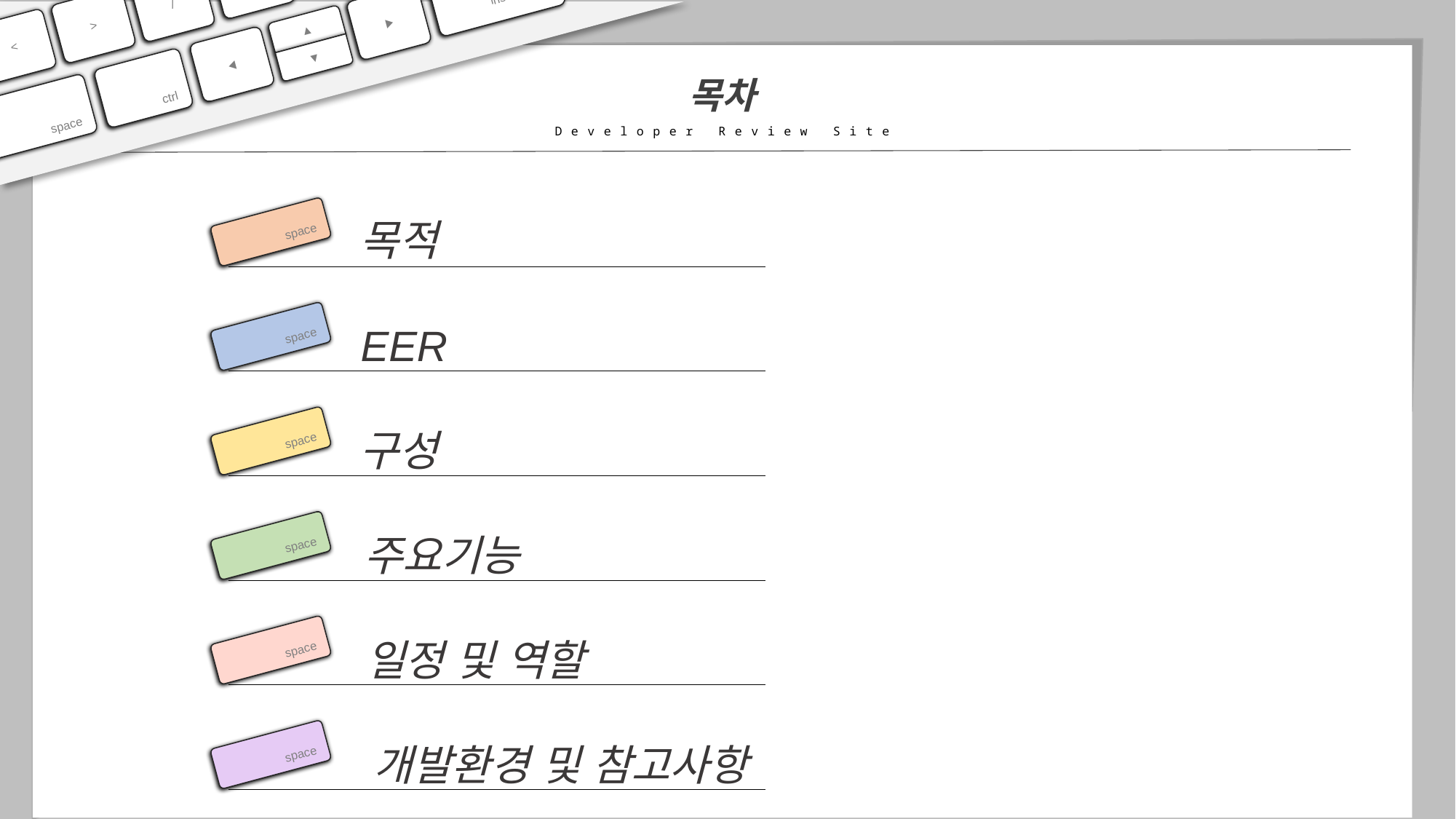

shift
0
ins
/
>

▲
<
◀
▼
ctrl
space
▶

목차
Developer Review Site
목적
space
EER
space
구성
space
주요기능
space
일정 및 역할
space
개발환경 및 참고사항
space